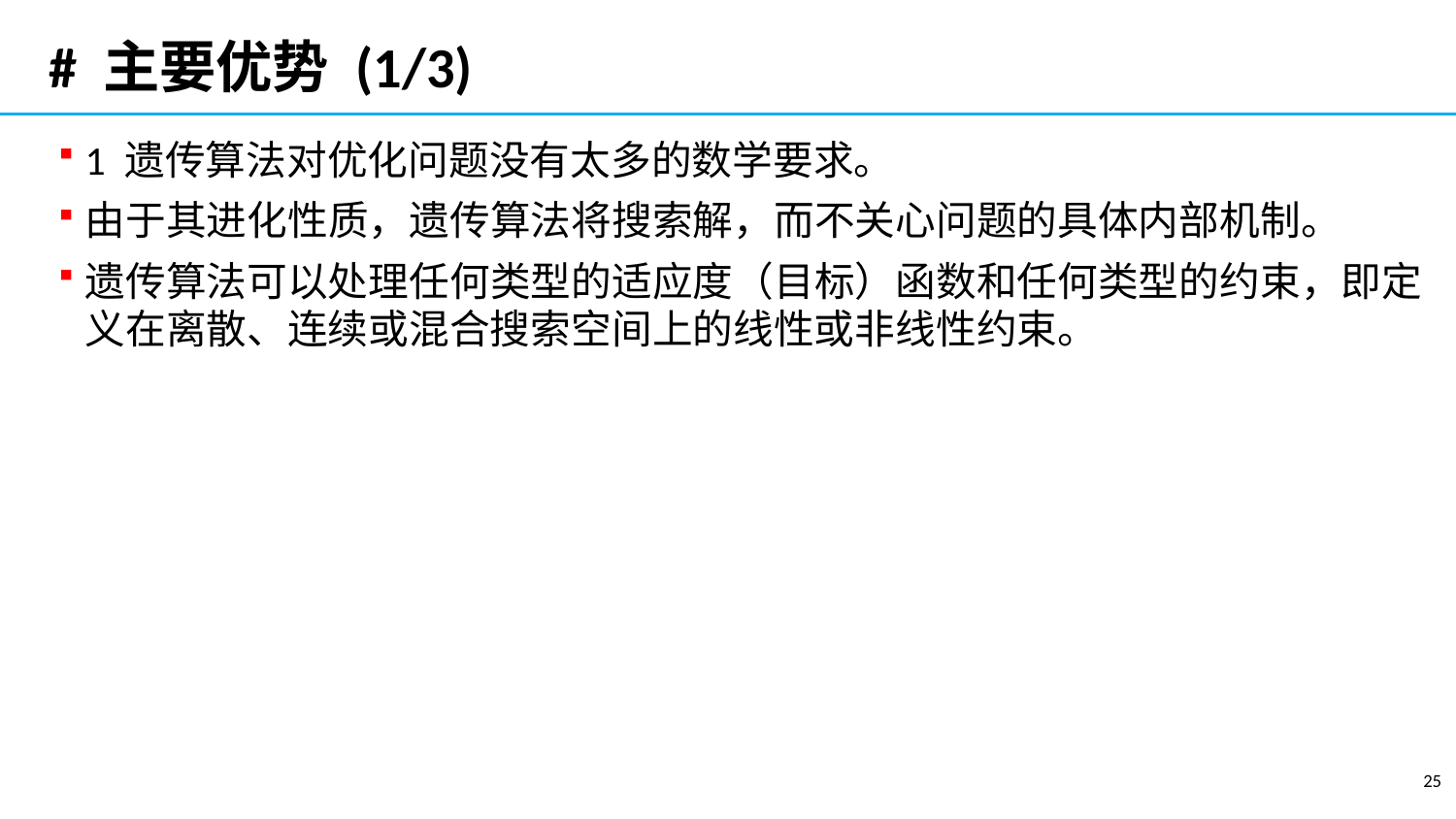

# # 主要优势 (1/3)

1 遗传算法对优化问题没有太多的数学要求。
由于其进化性质，遗传算法将搜索解，而不关心问题的具体内部机制。
遗传算法可以处理任何类型的适应度（目标）函数和任何类型的约束，即定义在离散、连续或混合搜索空间上的线性或非线性约束。
25